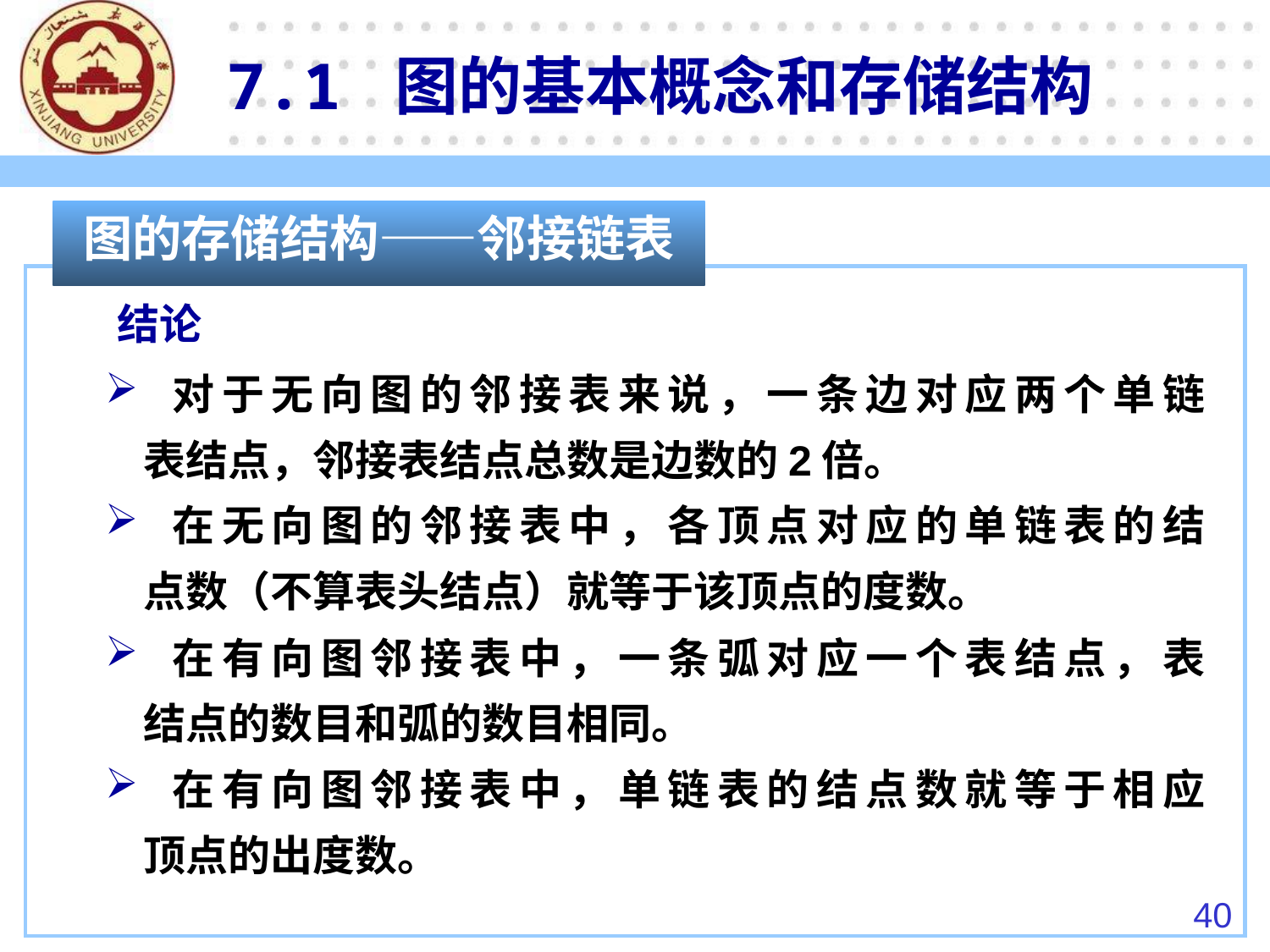

7.1 图的基本概念和存储结构
图的存储结构——邻接链表

结论
 对于无向图的邻接表来说，一条边对应两个单链
    表结点，邻接表结点总数是边数的2倍。
 在无向图的邻接表中，各顶点对应的单链表的结
    点数（不算表头结点）就等于该顶点的度数。
 在有向图邻接表中，一条弧对应一个表结点，表
    结点的数目和弧的数目相同。
 在有向图邻接表中，单链表的结点数就等于相应
    顶点的出度数。
40